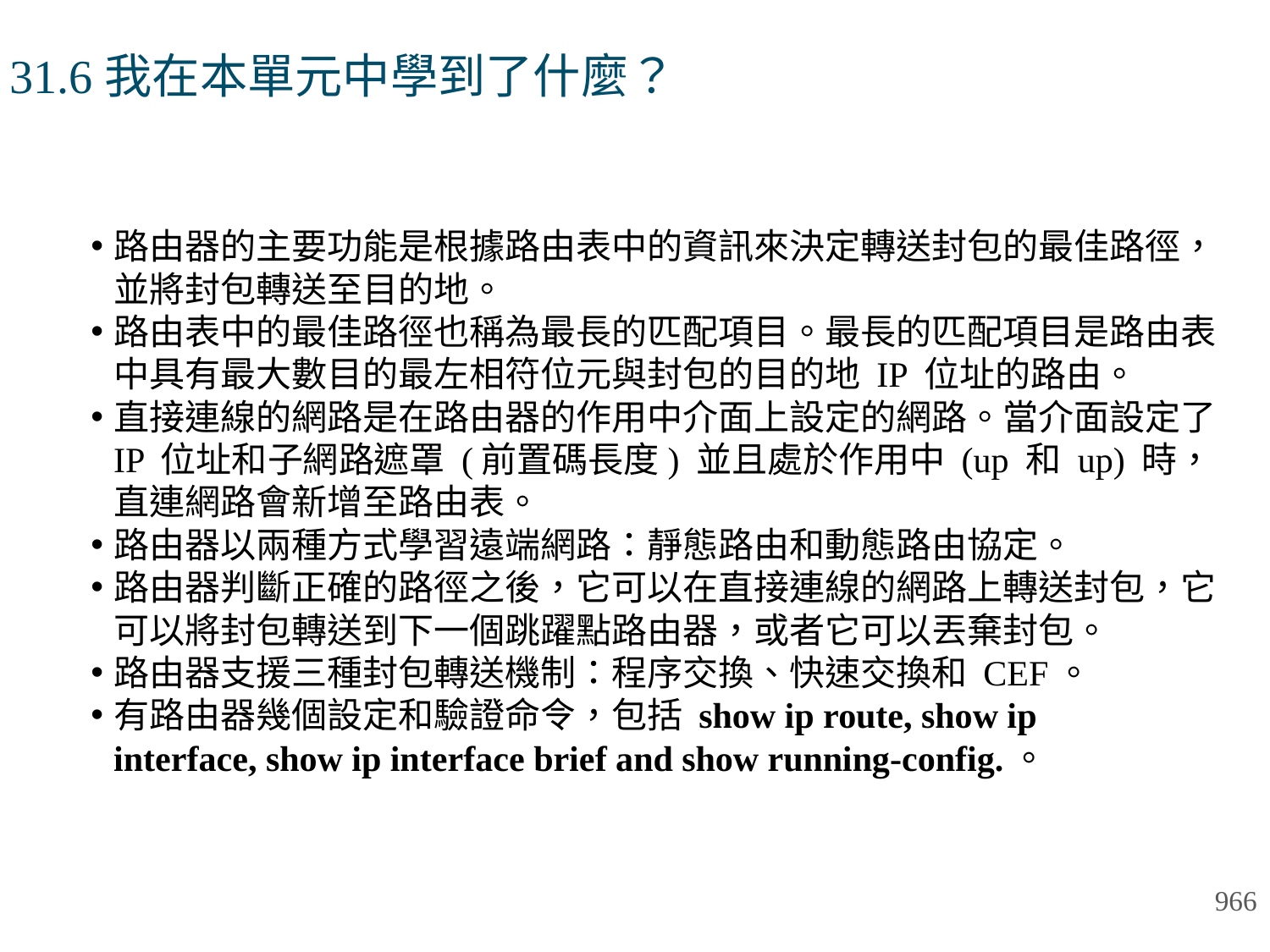

# 31.6我在本單元中學到了什麼？
路由器的主要功能是根據路由表中的資訊來決定轉送封包的最佳路徑，並將封包轉送至目的地。
路由表中的最佳路徑也稱為最長的匹配項目。最長的匹配項目是路由表中具有最大數目的最左相符位元與封包的目的地 IP 位址的路由。
直接連線的網路是在路由器的作用中介面上設定的網路。當介面設定了 IP 位址和子網路遮罩 (前置碼長度) 並且處於作用中 (up 和 up) 時，直連網路會新增至路由表。
路由器以兩種方式學習遠端網路：靜態路由和動態路由協定。
路由器判斷正確的路徑之後，它可以在直接連線的網路上轉送封包，它可以將封包轉送到下一個跳躍點路由器，或者它可以丟棄封包。
路由器支援三種封包轉送機制：程序交換、快速交換和 CEF。
有路由器幾個設定和驗證命令，包括 show ip route, show ip interface, show ip interface brief and show running-config.。

966